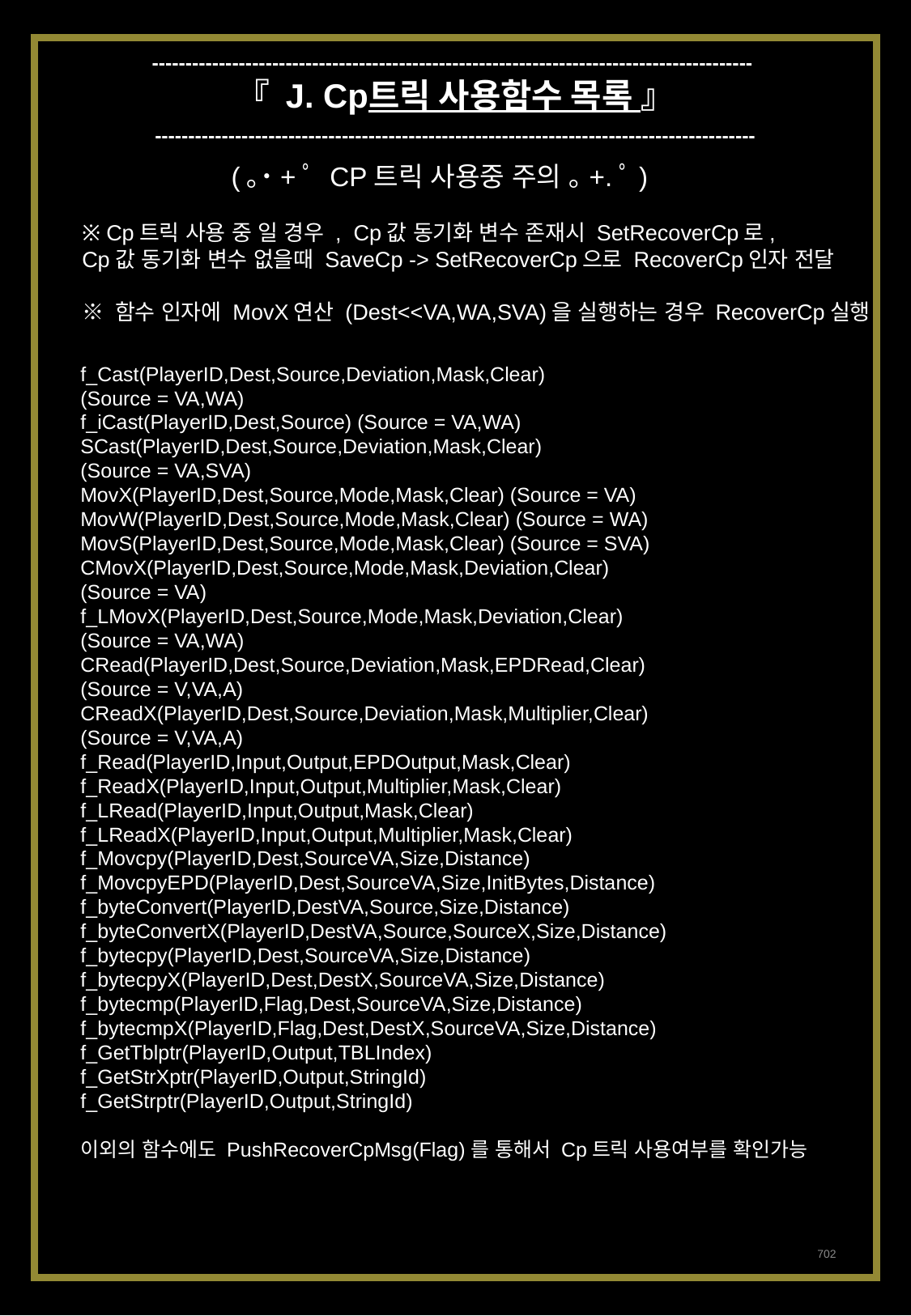

------------------------------------------------------------------------------------------
『 J. Cp트릭 사용함수 목록 』
------------------------------------------------------------------------------------------
(｡˙+ﾟ CP트릭 사용중 주의 ｡+.ﾟ)
※ Cp트릭 사용 중 일 경우 ,  Cp값 동기화 변수 존재시 SetRecoverCp로,
Cp값 동기화 변수 없을때 SaveCp -> SetRecoverCp으로 RecoverCp인자 전달

※ 함수 인자에 MovX연산 (Dest<<VA,WA,SVA)을 실행하는 경우 RecoverCp실행
f_Cast(PlayerID,Dest,Source,Deviation,Mask,Clear)
(Source = VA,WA)
f_iCast(PlayerID,Dest,Source) (Source = VA,WA)
SCast(PlayerID,Dest,Source,Deviation,Mask,Clear)
(Source = VA,SVA)
MovX(PlayerID,Dest,Source,Mode,Mask,Clear) (Source = VA)
MovW(PlayerID,Dest,Source,Mode,Mask,Clear) (Source = WA)
MovS(PlayerID,Dest,Source,Mode,Mask,Clear) (Source = SVA)
CMovX(PlayerID,Dest,Source,Mode,Mask,Deviation,Clear)
(Source = VA)
f_LMovX(PlayerID,Dest,Source,Mode,Mask,Deviation,Clear)
(Source = VA,WA)
CRead(PlayerID,Dest,Source,Deviation,Mask,EPDRead,Clear)
(Source = V,VA,A)
CReadX(PlayerID,Dest,Source,Deviation,Mask,Multiplier,Clear)
(Source = V,VA,A)
f_Read(PlayerID,Input,Output,EPDOutput,Mask,Clear)
f_ReadX(PlayerID,Input,Output,Multiplier,Mask,Clear)
f_LRead(PlayerID,Input,Output,Mask,Clear)
f_LReadX(PlayerID,Input,Output,Multiplier,Mask,Clear)
f_Movcpy(PlayerID,Dest,SourceVA,Size,Distance)
f_MovcpyEPD(PlayerID,Dest,SourceVA,Size,InitBytes,Distance)
f_byteConvert(PlayerID,DestVA,Source,Size,Distance)
f_byteConvertX(PlayerID,DestVA,Source,SourceX,Size,Distance)
f_bytecpy(PlayerID,Dest,SourceVA,Size,Distance)
f_bytecpyX(PlayerID,Dest,DestX,SourceVA,Size,Distance)
f_bytecmp(PlayerID,Flag,Dest,SourceVA,Size,Distance)
f_bytecmpX(PlayerID,Flag,Dest,DestX,SourceVA,Size,Distance)
f_GetTblptr(PlayerID,Output,TBLIndex)
f_GetStrXptr(PlayerID,Output,StringId)
f_GetStrptr(PlayerID,Output,StringId)

이외의 함수에도 PushRecoverCpMsg(Flag)를 통해서 Cp트릭 사용여부를 확인가능
702